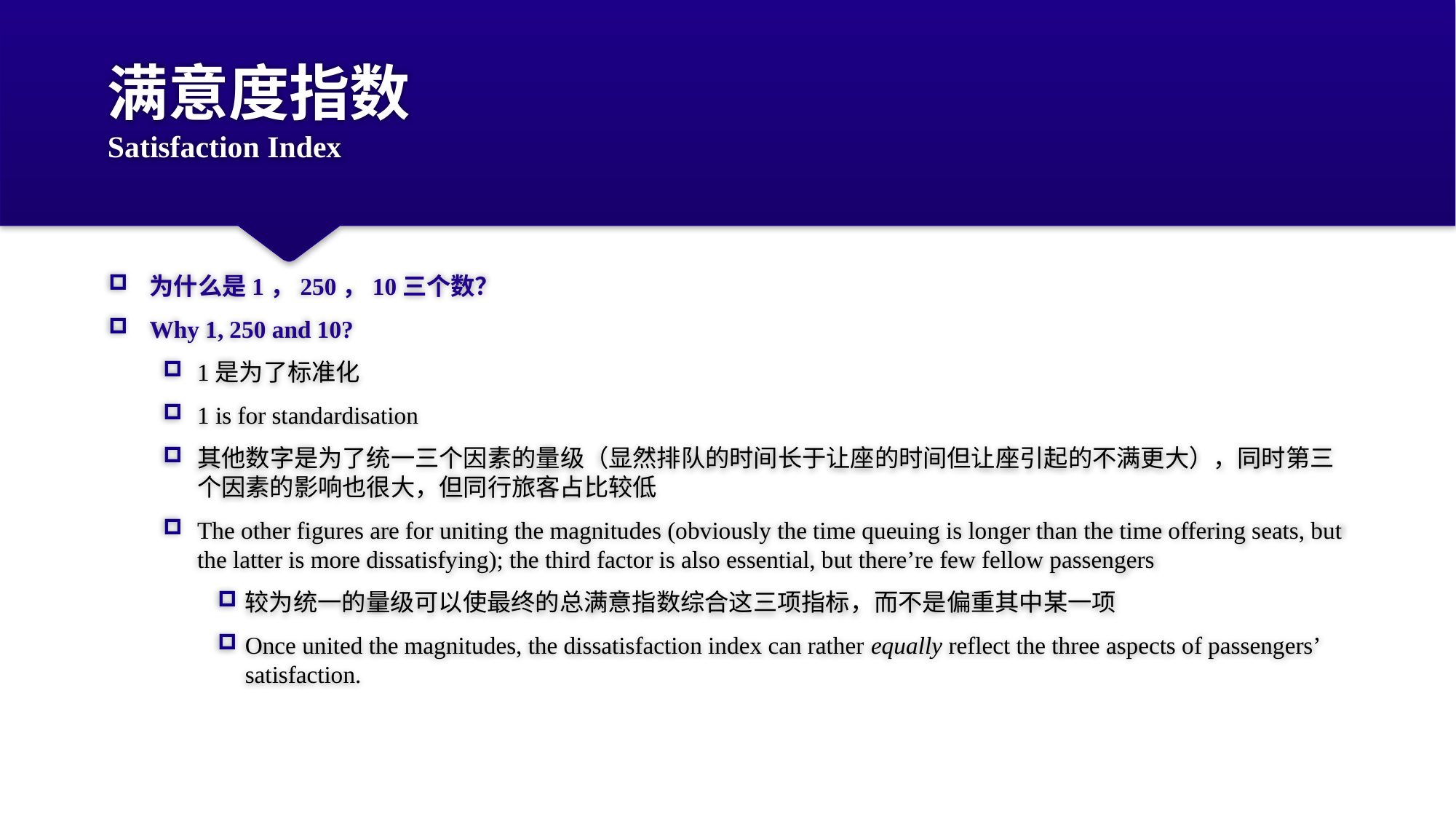

# 满意度指数 Satisfaction Index
为什么是1，250，10三个数？
Why 1, 250 and 10?
1是为了标准化
1 is for standardisation
其他数字是为了统一三个因素的量级（显然排队的时间长于让座的时间但让座引起的不满更大），同时第三个因素的影响也很大，但同行旅客占比较低
The other figures are for uniting the magnitudes (obviously the time queuing is longer than the time offering seats, but the latter is more dissatisfying); the third factor is also essential, but there’re few fellow passengers
较为统一的量级可以使最终的总满意指数综合这三项指标，而不是偏重其中某一项
Once united the magnitudes, the dissatisfaction index can rather equally reflect the three aspects of passengers’ satisfaction.